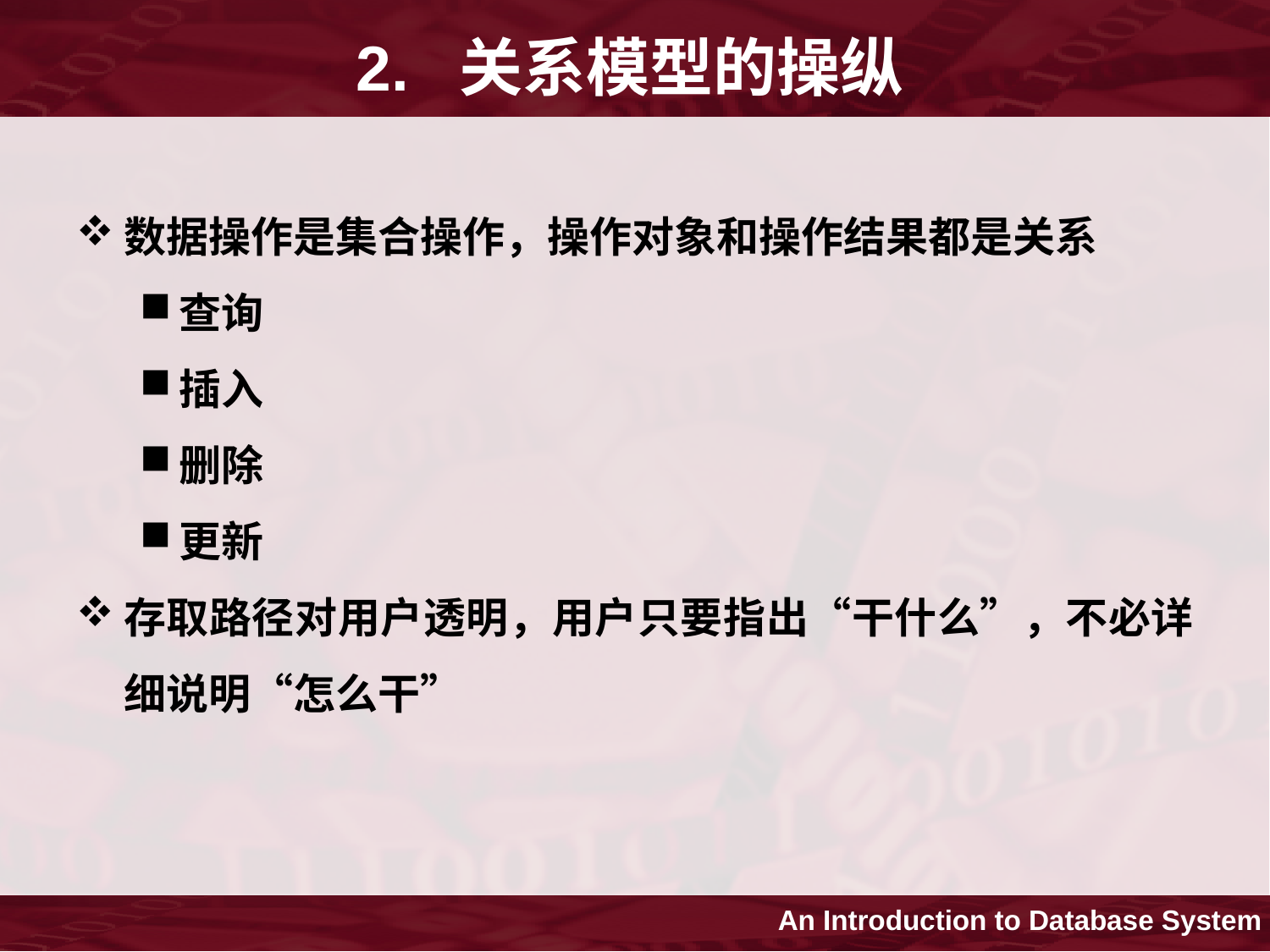

# 2.  关系模型的操纵
数据操作是集合操作，操作对象和操作结果都是关系
查询
插入
删除
更新
存取路径对用户透明，用户只要指出“干什么”，不必详细说明“怎么干”